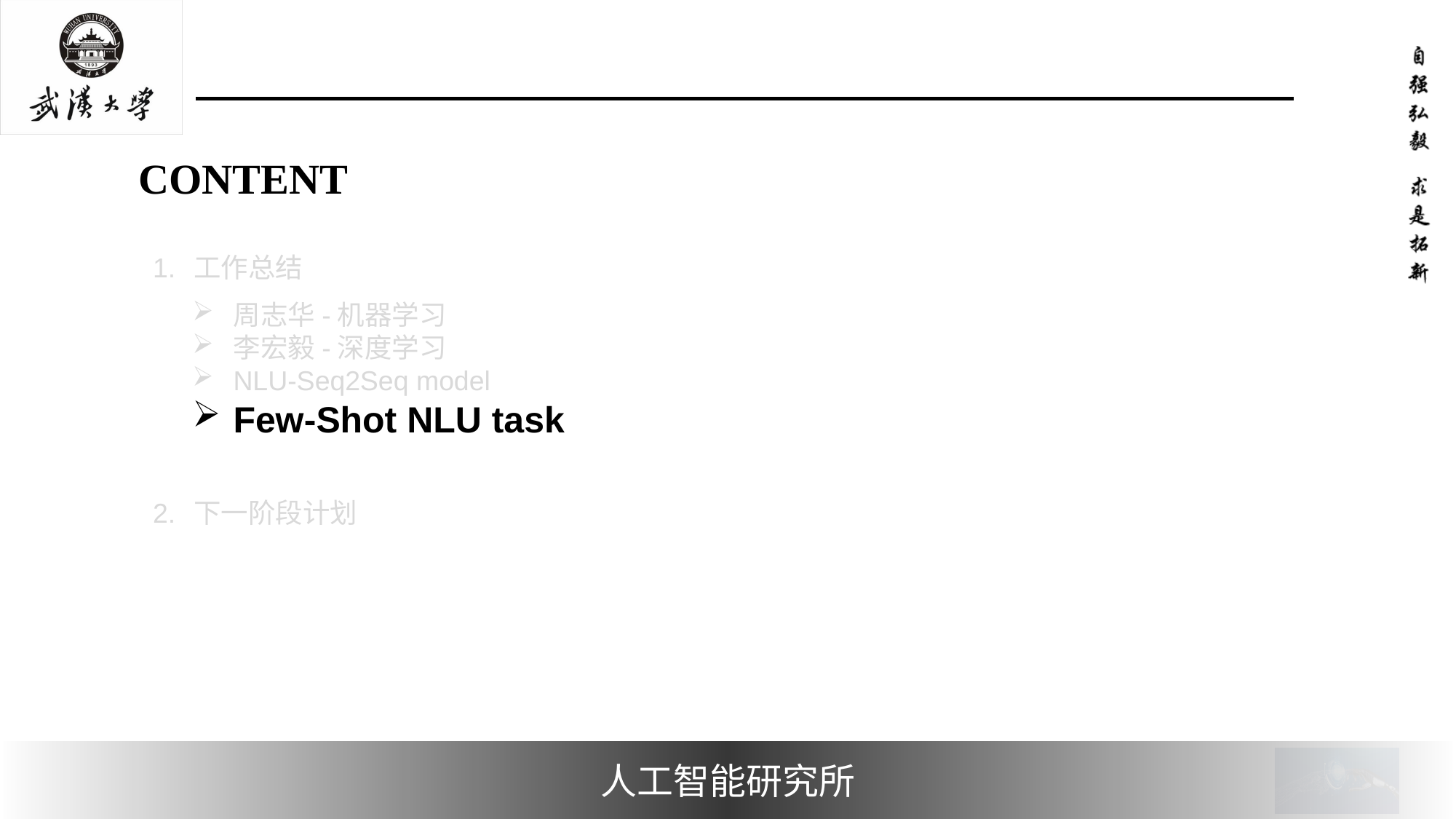

#
工作总结

下一阶段计划

周志华-机器学习
李宏毅-深度学习
NLU-Seq2Seq model
Few-Shot NLU task

37